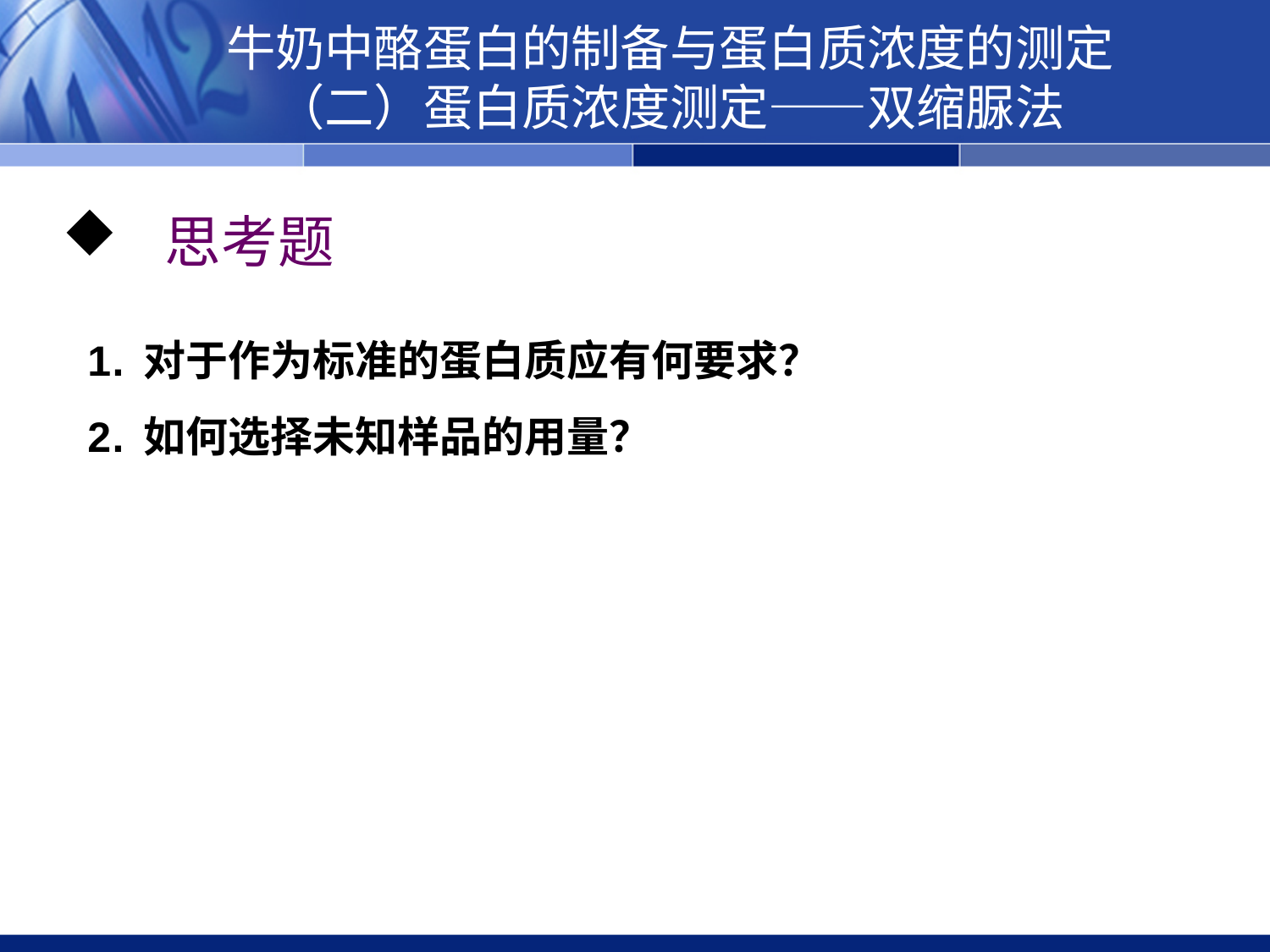

牛奶中酪蛋白的制备与蛋白质浓度的测定
（二）蛋白质浓度测定——双缩脲法
  思考题
对于作为标准的蛋白质应有何要求？
如何选择未知样品的用量？